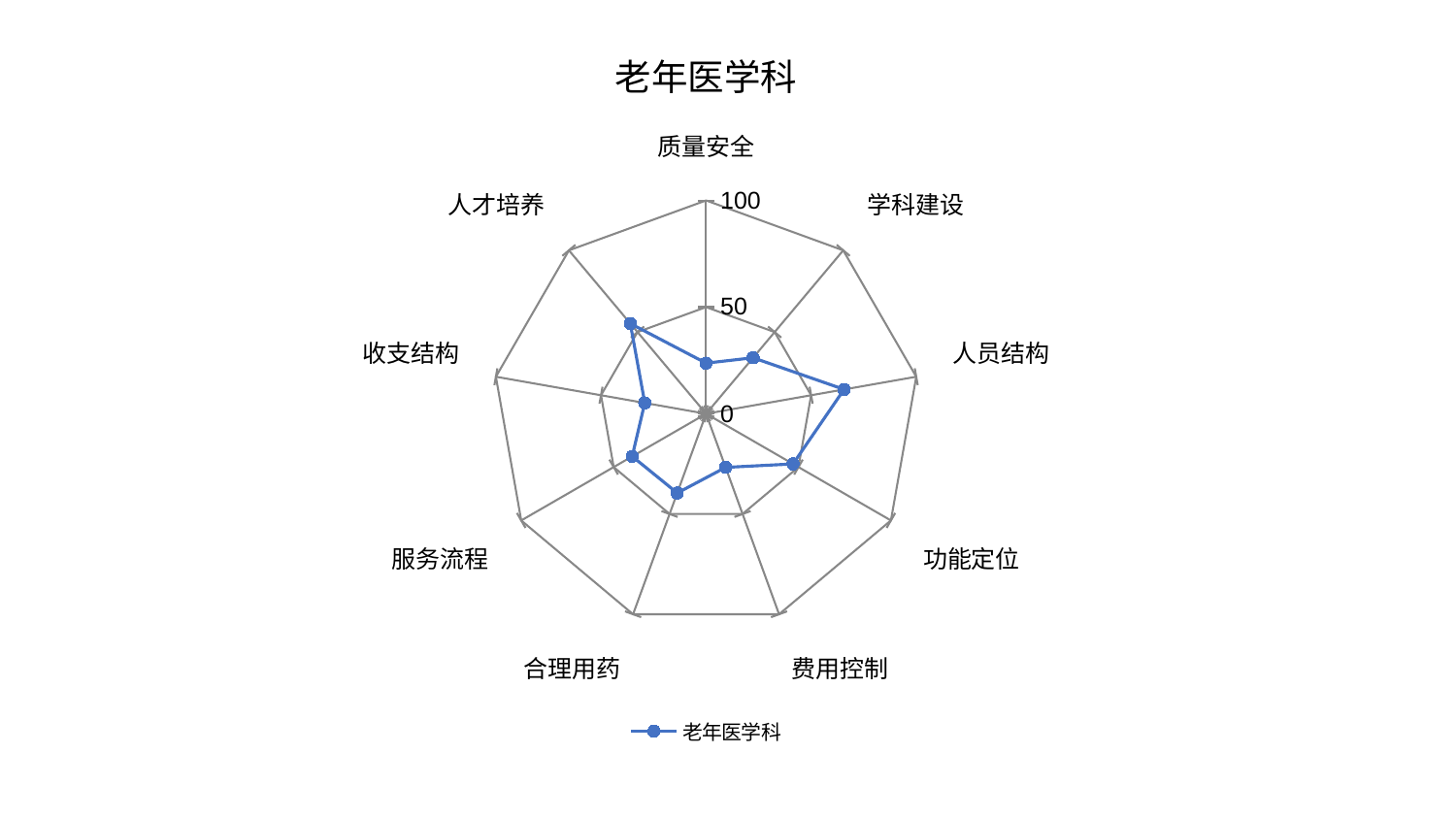

### Chart: 老年医学科

| Category | 老年医学科 |
|---|---|
| 质量安全 | 23.738454850911218 |
| 学科建设 | 34.27124829318669 |
| 人员结构 | 65.67641960452869 |
| 功能定位 | 47.04096994116267 |
| 费用控制 | 26.759392953085282 |
| 合理用药 | 39.52421164078208 |
| 服务流程 | 39.98642337996027 |
| 收支结构 | 29.1664019494984 |
| 人才培养 | 55.227607911381575 |
105